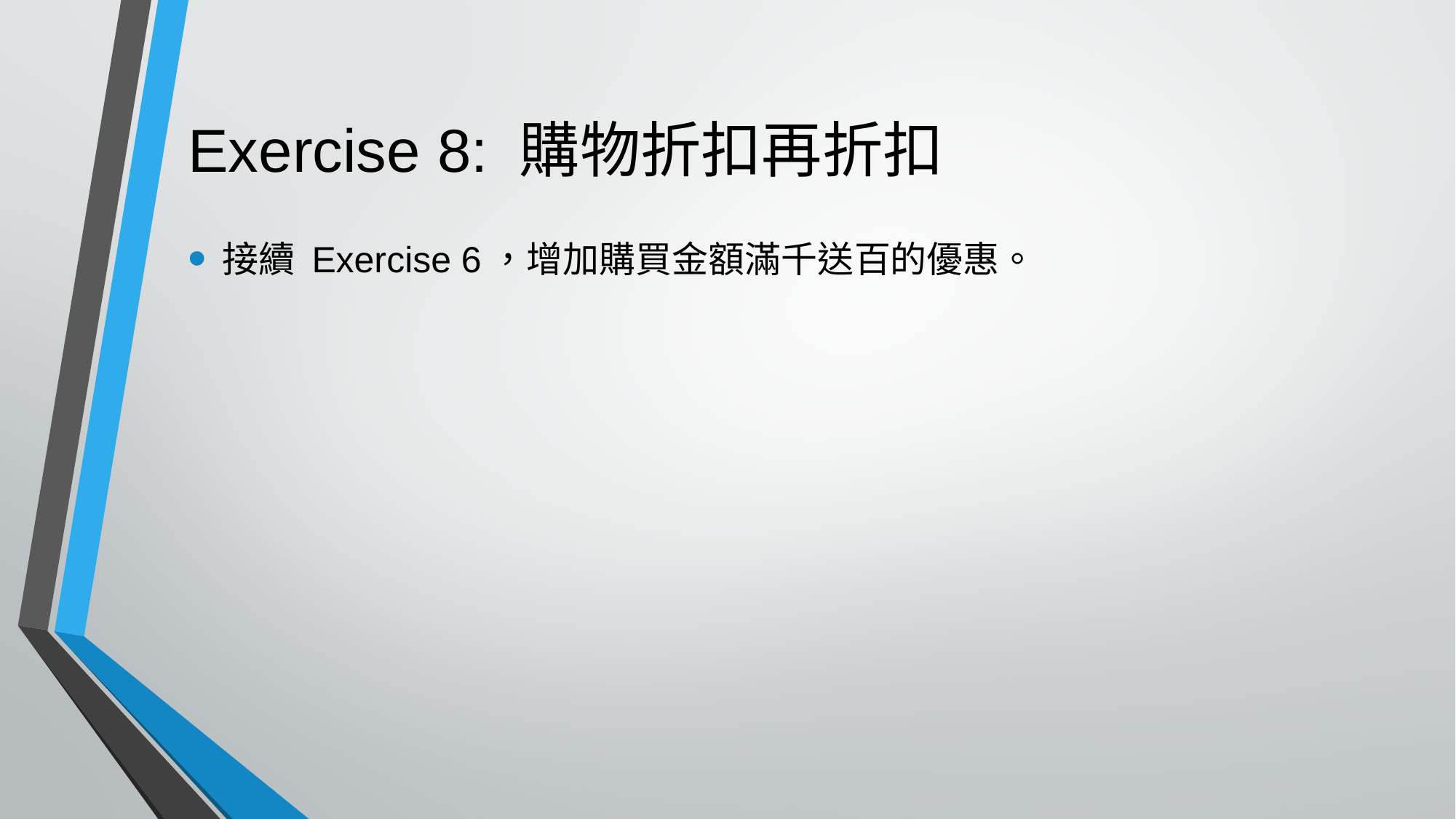

# Exercise 8: 購物折扣再折扣
接續 Exercise 6，增加購買金額滿千送百的優惠。